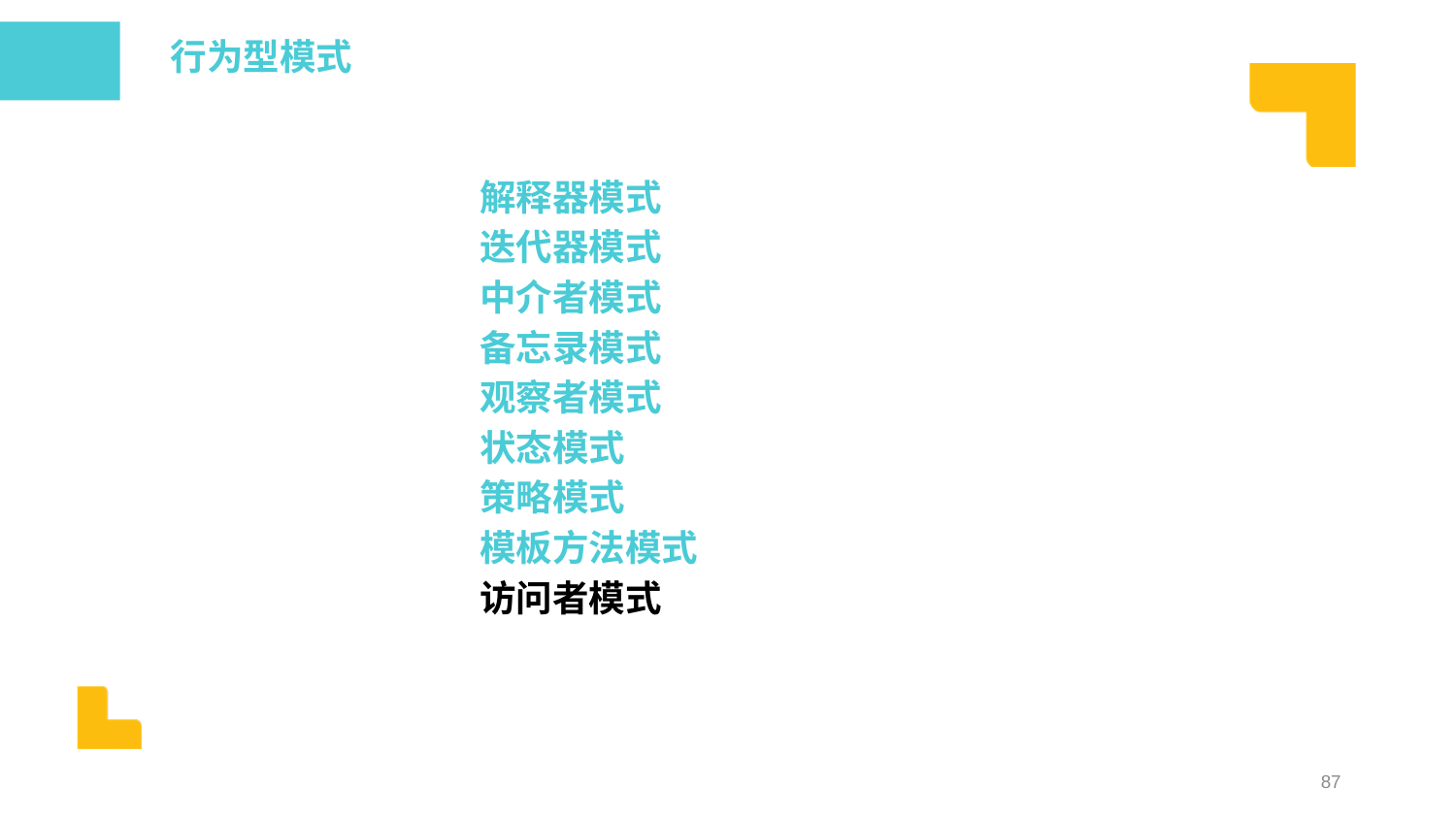

行为型模式
解释器模式
迭代器模式
中介者模式
备忘录模式
观察者模式
状态模式
策略模式
模板方法模式
访问者模式
87